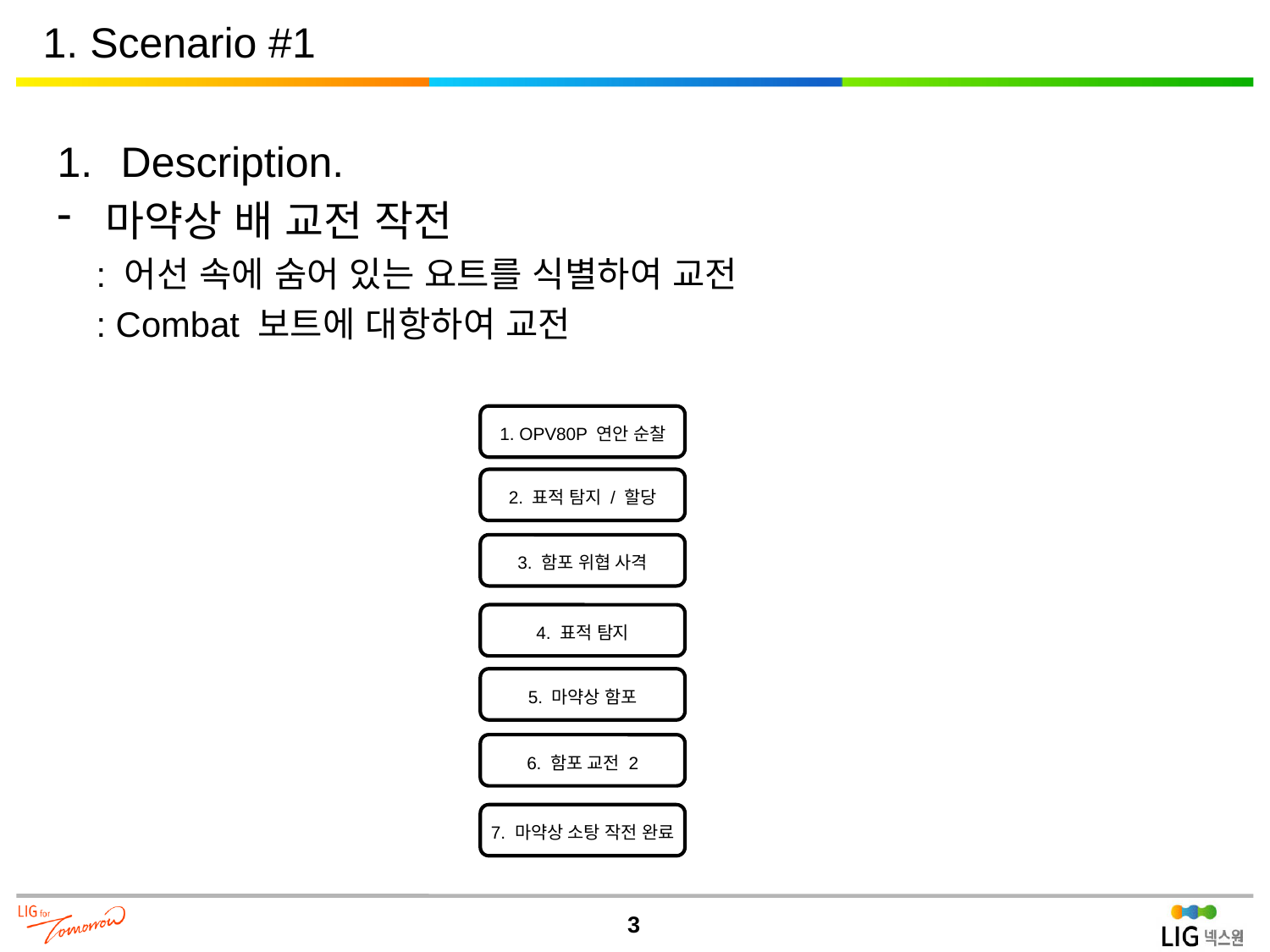

1. Scenario #1
Description.
마약상 배 교전 작전
    : 어선 속에 숨어 있는 요트를 식별하여 교전
    : Combat 보트에 대항하여 교전
1. OPV80P 연안 순찰
2. 표적 탐지 / 할당
3. 함포 위협 사격
4. 표적 탐지
5. 마약상 함포
6. 함포 교전 2
7. 마약상 소탕 작전 완료